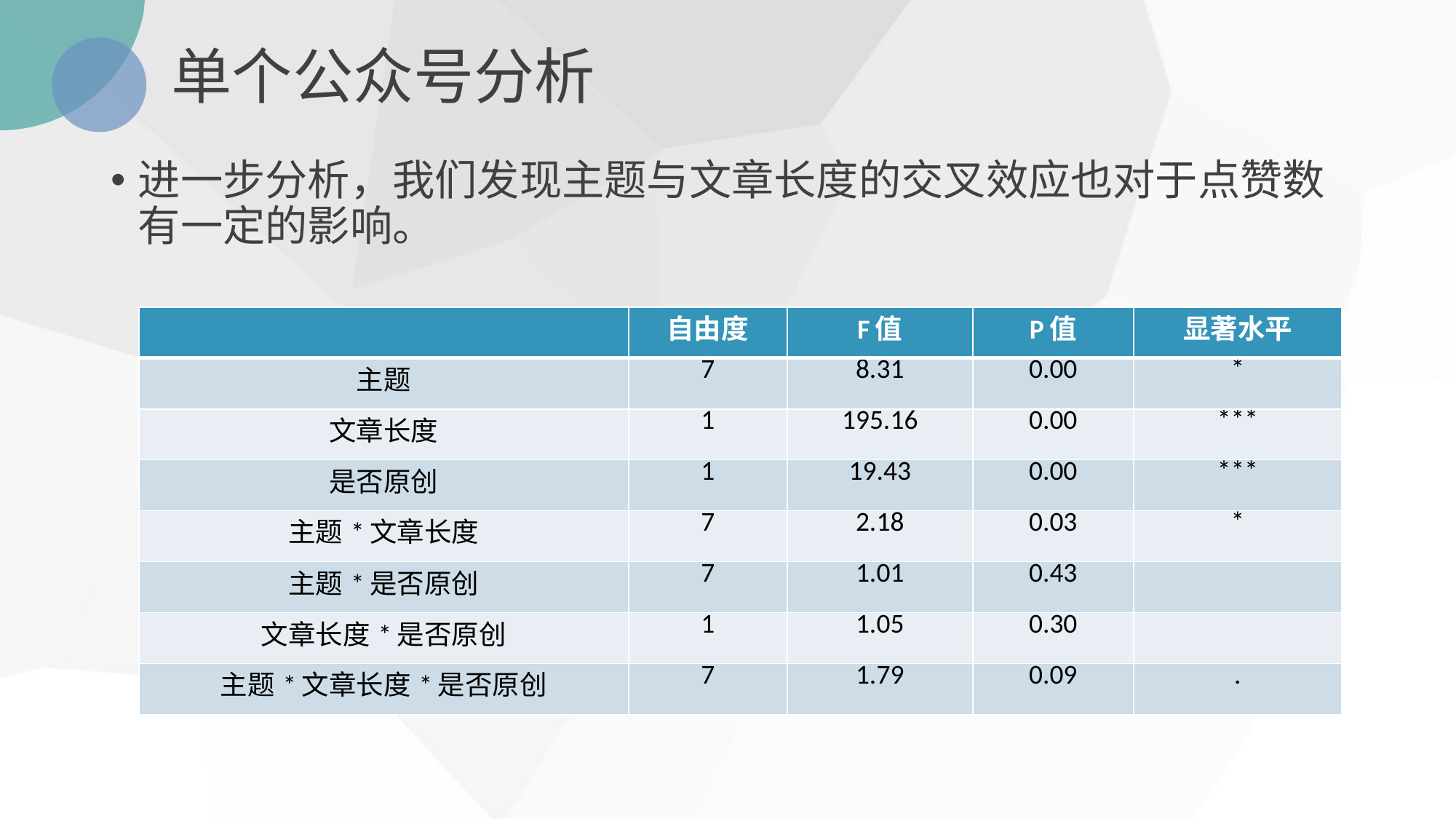

# 单个公众号分析
进一步分析，我们发现主题与文章长度的交叉效应也对于点赞数有一定的影响。
|  | 自由度 | F值 | P值 | 显著水平 |
| --- | --- | --- | --- | --- |
| 主题 | 7 | 8.31 | 0.00 | \* |
| 文章长度 | 1 | 195.16 | 0.00 | \*\*\* |
| 是否原创 | 1 | 19.43 | 0.00 | \*\*\* |
| 主题\*文章长度 | 7 | 2.18 | 0.03 | \* |
| 主题\*是否原创 | 7 | 1.01 | 0.43 |  |
| 文章长度\*是否原创 | 1 | 1.05 | 0.30 |  |
| 主题\*文章长度\*是否原创 | 7 | 1.79 | 0.09 | . |